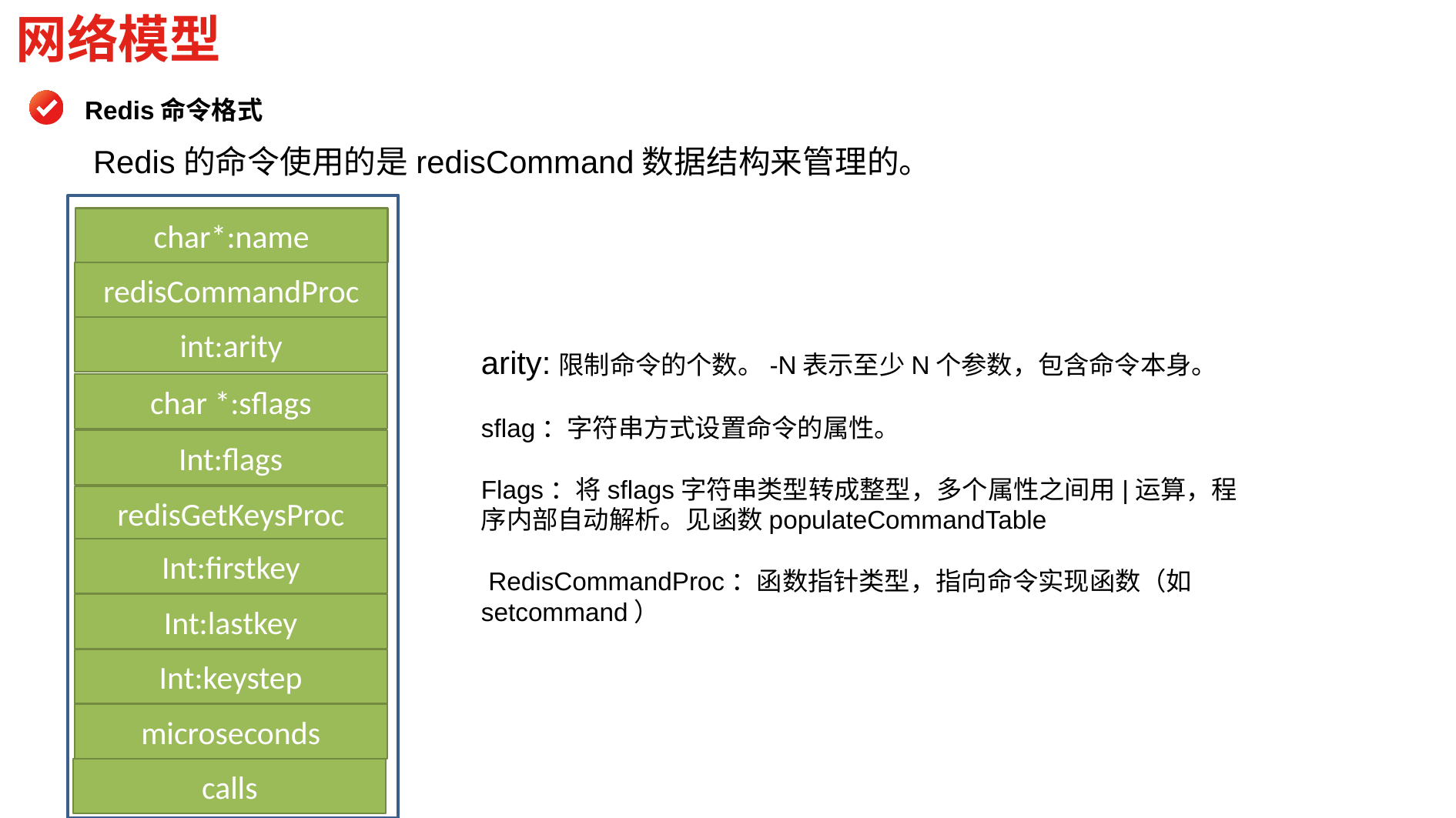

网络模型
Redis命令格式

Redis的命令使用的是redisCommand数据结构来管理的。

char*:name
redisCommandProc
int:arity
arity:限制命令的个数。-N表示至少N个参数，包含命令本身。

sflag：字符串方式设置命令的属性。

Flags：将sflags字符串类型转成整型，多个属性之间用|运算，程序内部自动解析。见函数populateCommandTable

 RedisCommandProc：函数指针类型，指向命令实现函数（如setcommand）
char *:sflags
Int:flags
redisGetKeysProc
Int:firstkey
Int:lastkey
Int:keystep
microseconds
calls